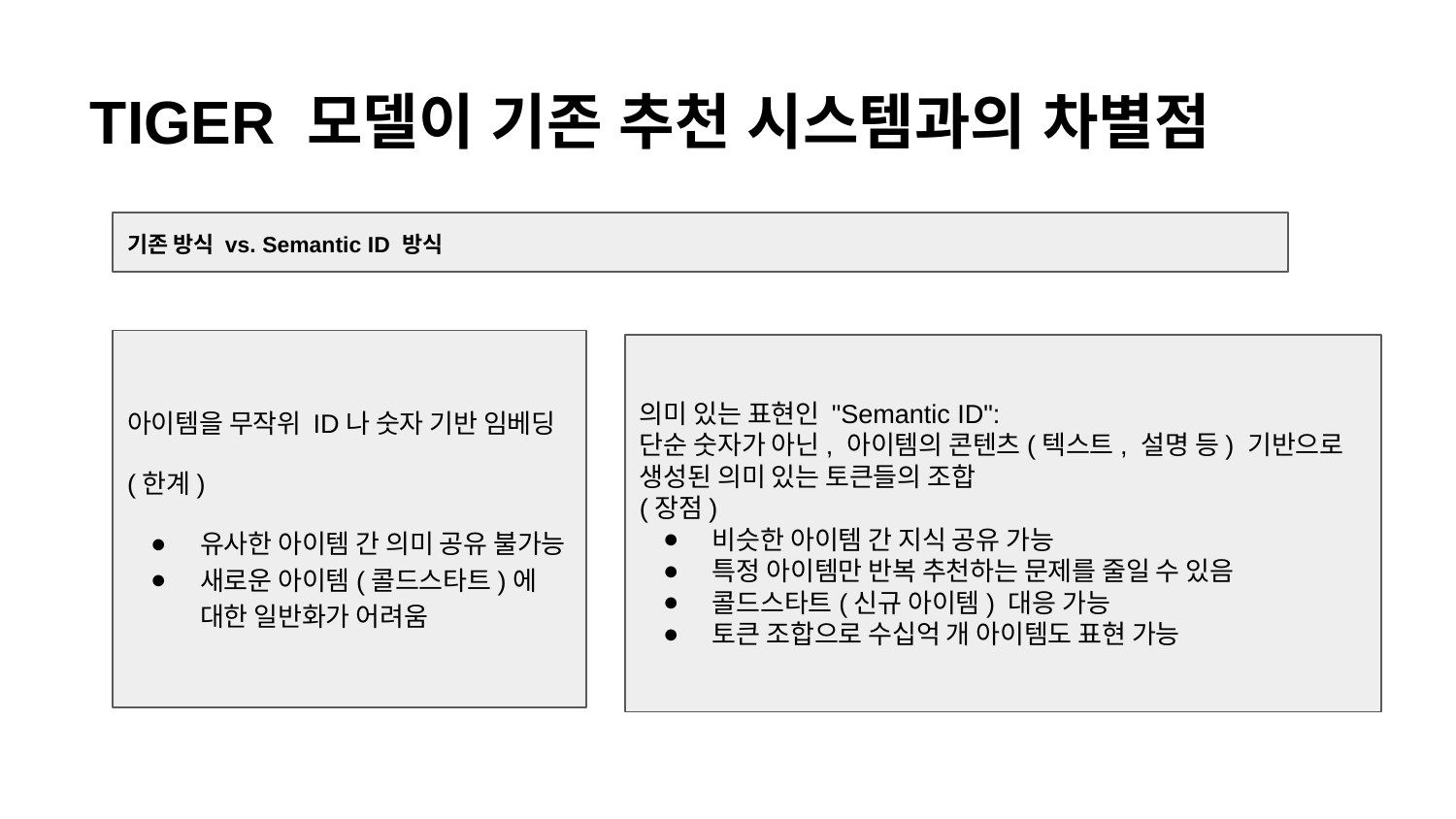

TIGER 모델이 기존 추천 시스템과의 차별점
기존 방식 vs. Semantic ID 방식

아이템을 무작위 ID나 숫자 기반 임베딩
(한계)
유사한 아이템 간 의미 공유 불가능
새로운 아이템(콜드스타트)에 대한 일반화가 어려움

의미 있는 표현인 "Semantic ID":
단순 숫자가 아닌, 아이템의 콘텐츠(텍스트, 설명 등) 기반으로 생성된 의미 있는 토큰들의 조합
(장점)
비슷한 아이템 간 지식 공유 가능
특정 아이템만 반복 추천하는 문제를 줄일 수 있음
콜드스타트(신규 아이템) 대응 가능
토큰 조합으로 수십억 개 아이템도 표현 가능